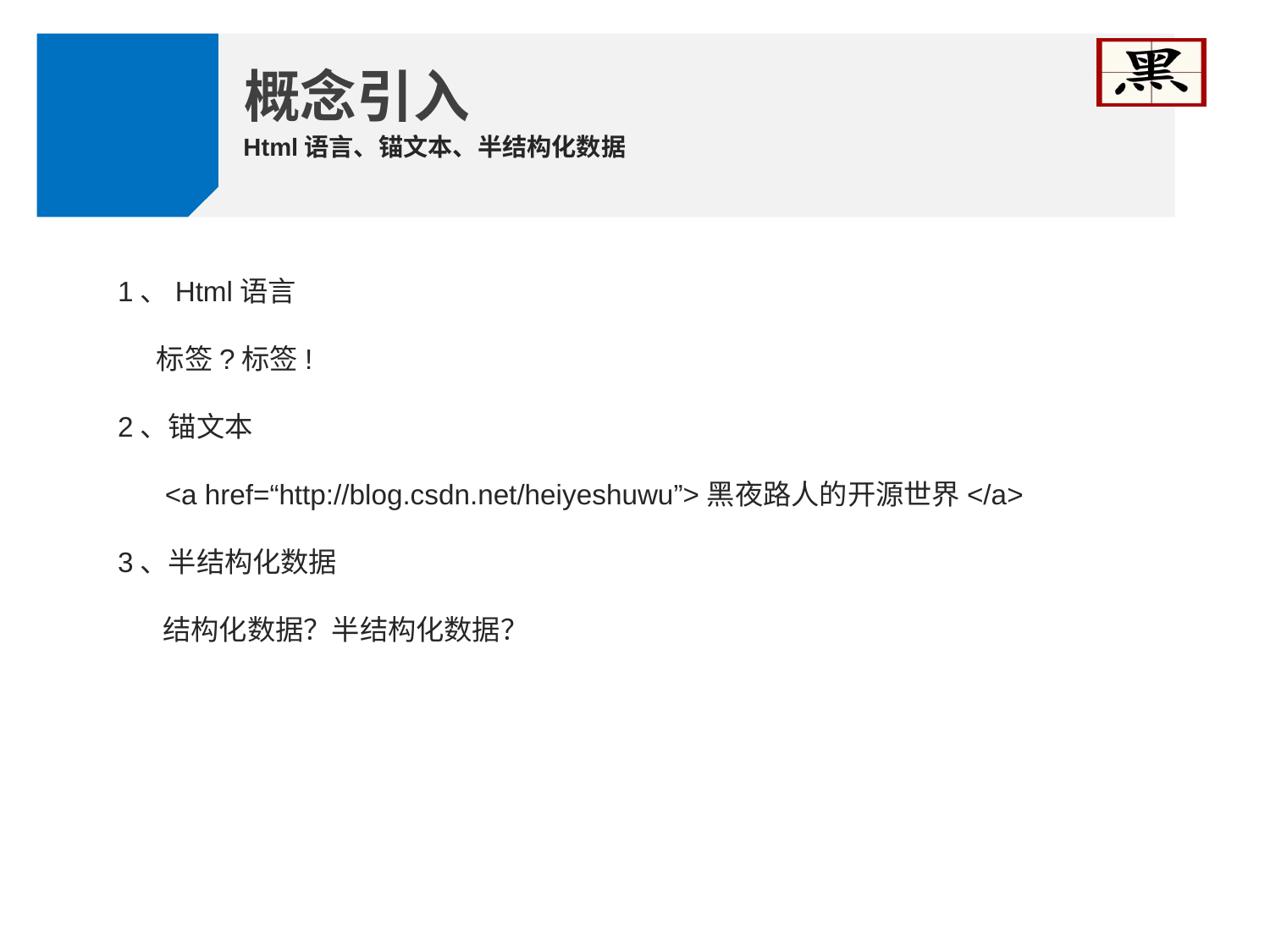

概念引入
Html语言、锚文本、半结构化数据
1、Html语言

     标签?标签!

2、锚文本

      <a href=“http://blog.csdn.net/heiyeshuwu”>黑夜路人的开源世界</a>

3、半结构化数据

      结构化数据？半结构化数据？